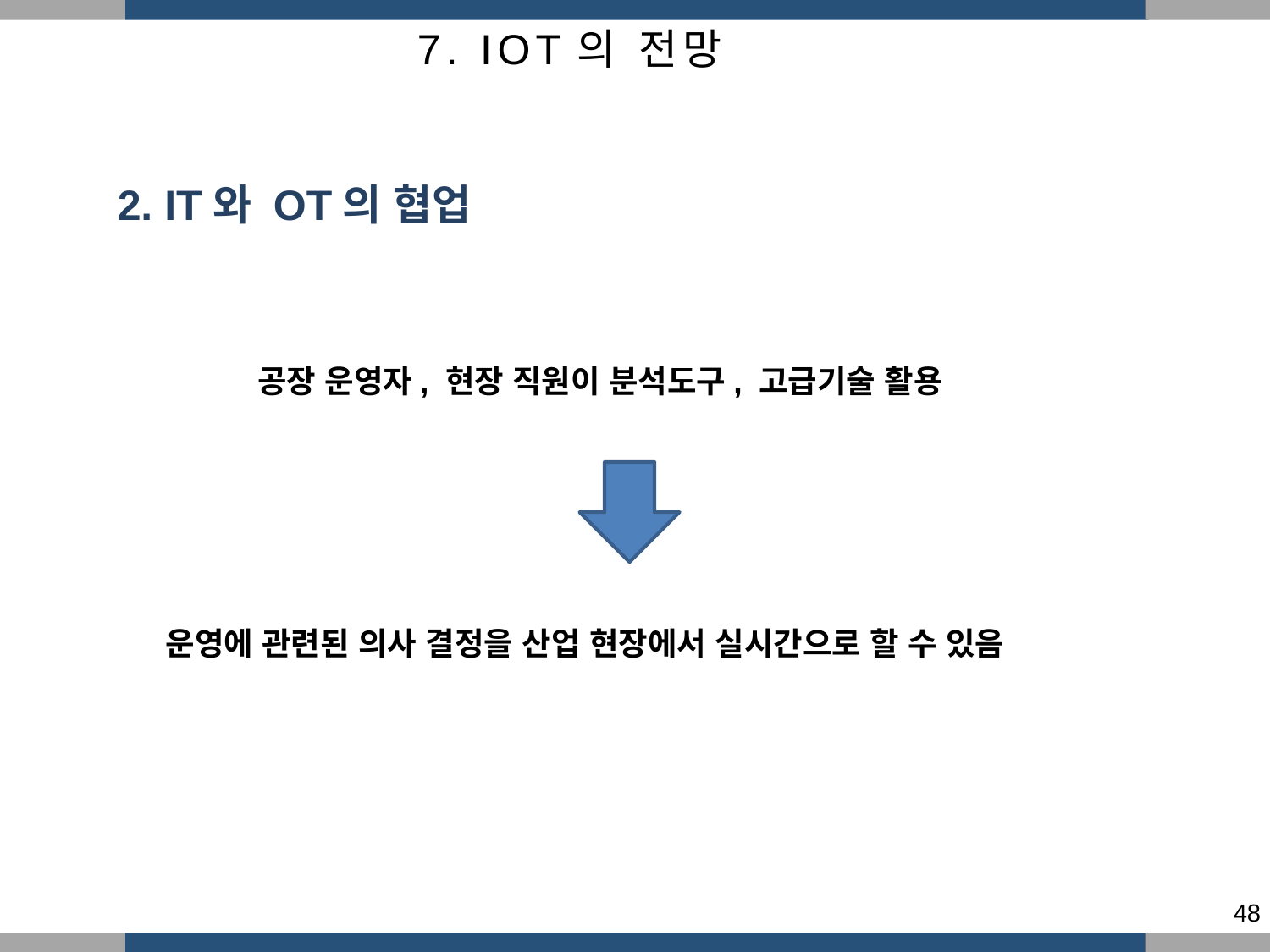

7. IOT의 전망
2. IT와 OT의 협업
공장 운영자, 현장 직원이 분석도구, 고급기술 활용

운영에 관련된 의사 결정을 산업 현장에서 실시간으로 할 수 있음
48